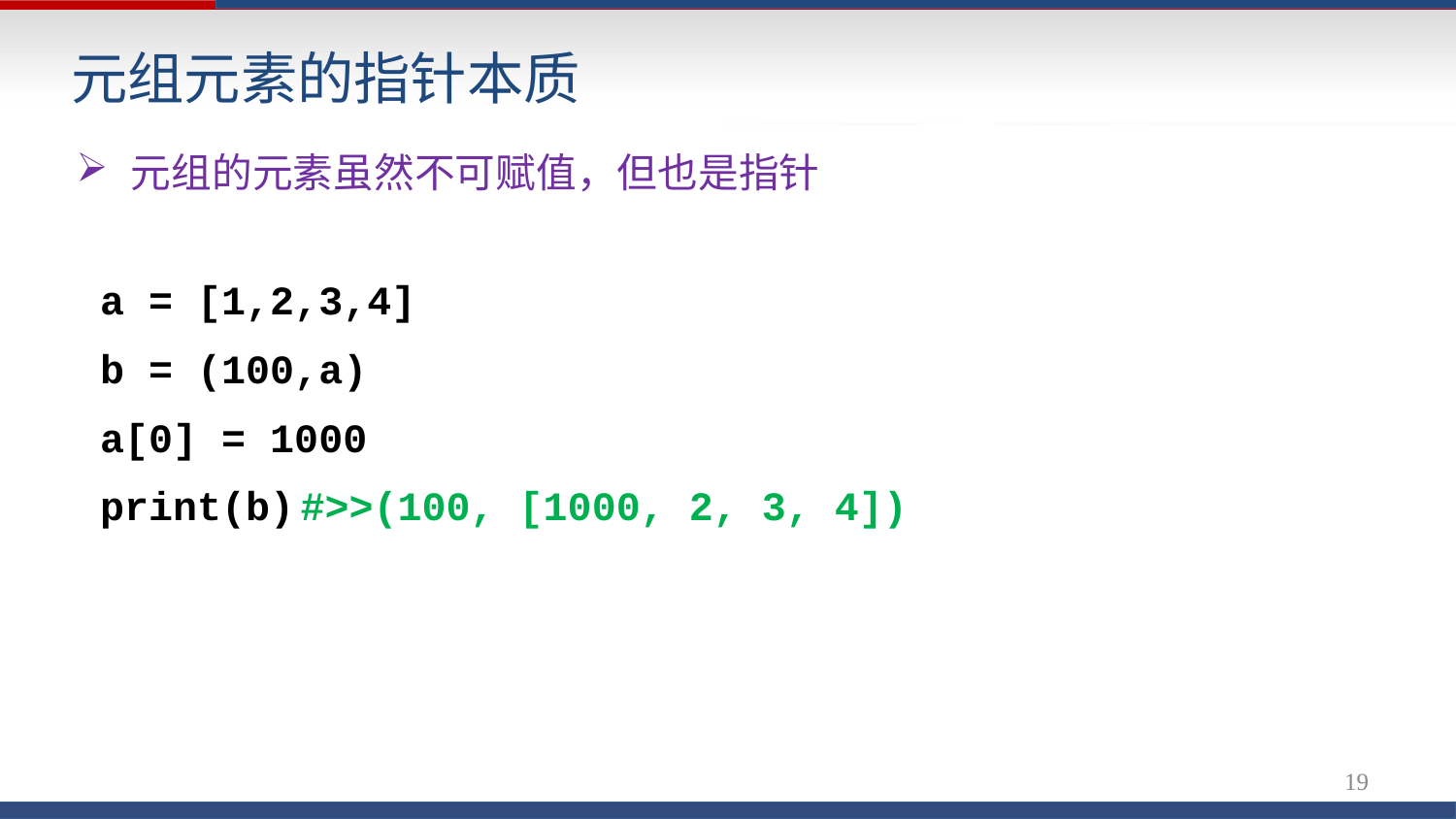

# 元组元素的指针本质
元组的元素虽然不可赋值，但也是指针

a = [1,2,3,4]
b = (100,a)
a[0] = 1000
print(b)	#>>(100, [1000, 2, 3, 4])
19